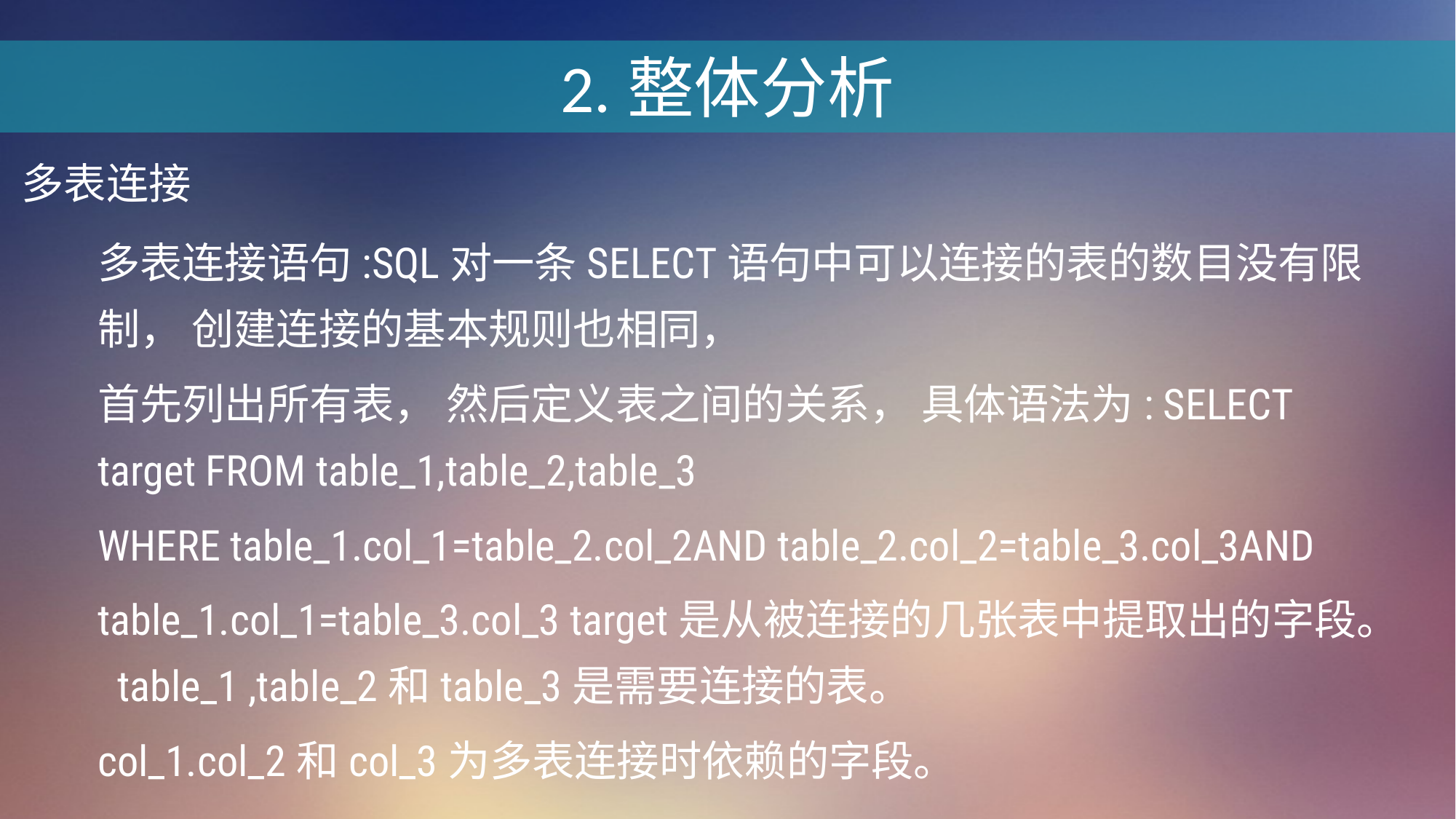

2.整体分析

多表连接

多表连接语句:SQL对一条SELECT语句中可以连接的表的数目没有限制， 创建连接的基本规则也相同，
首先列出所有表， 然后定义表之间的关系， 具体语法为: SELECT target FROM table_1,table_2,table_3
WHERE table_1.col_1=table_2.col_2AND table_2.col_2=table_3.col_3AND
table_1.col_1=table_3.col_3 target是从被连接的几张表中提取出的字段。 table_1 ,table_2和table_3是需要连接的表。
col_1.col_2和col_3为多表连接时依赖的字段。